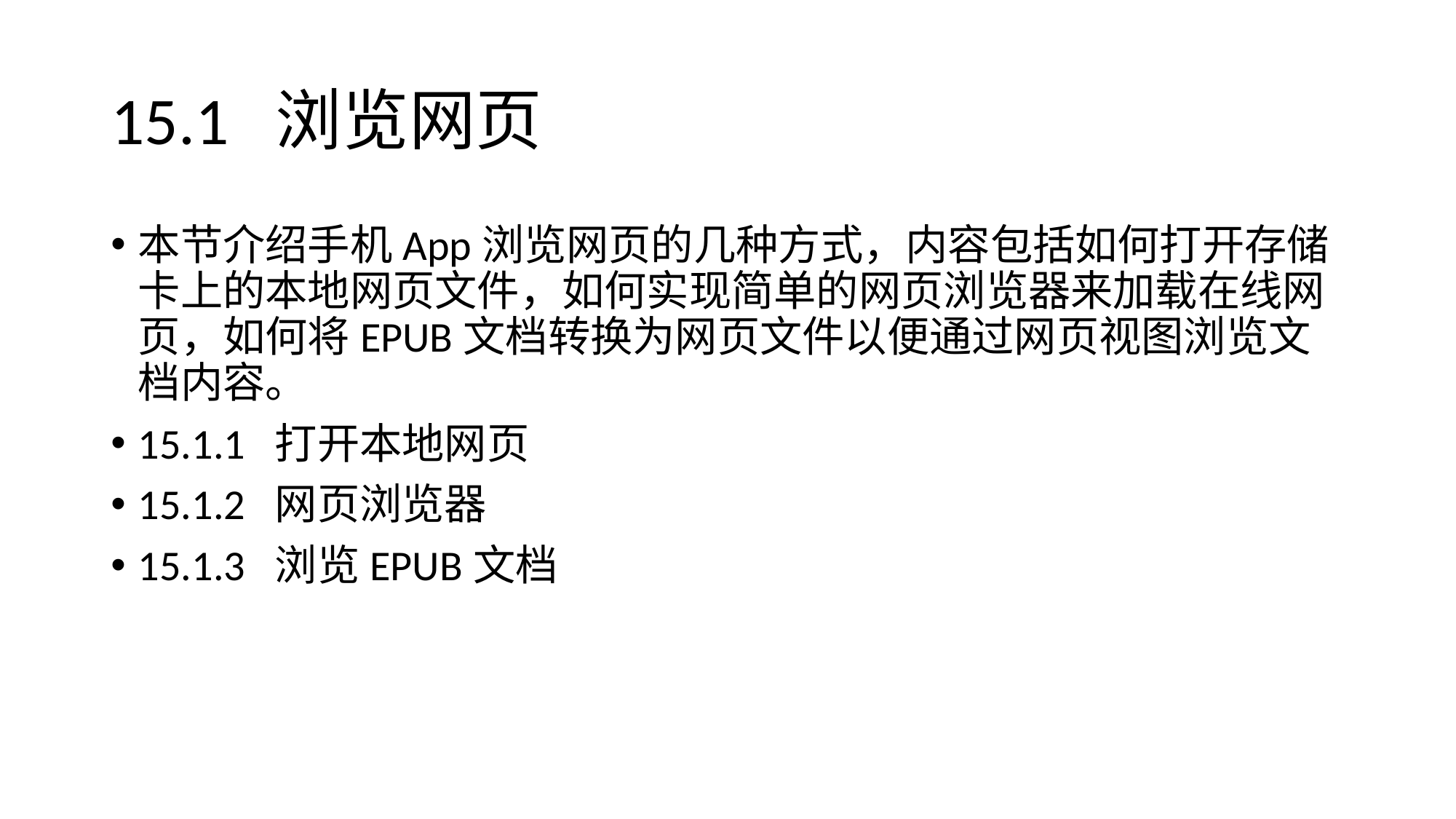

# 15.1  浏览网页
本节介绍手机App浏览网页的几种方式，内容包括如何打开存储卡上的本地网页文件，如何实现简单的网页浏览器来加载在线网页，如何将EPUB文档转换为网页文件以便通过网页视图浏览文档内容。
15.1.1  打开本地网页
15.1.2  网页浏览器
15.1.3  浏览EPUB文档